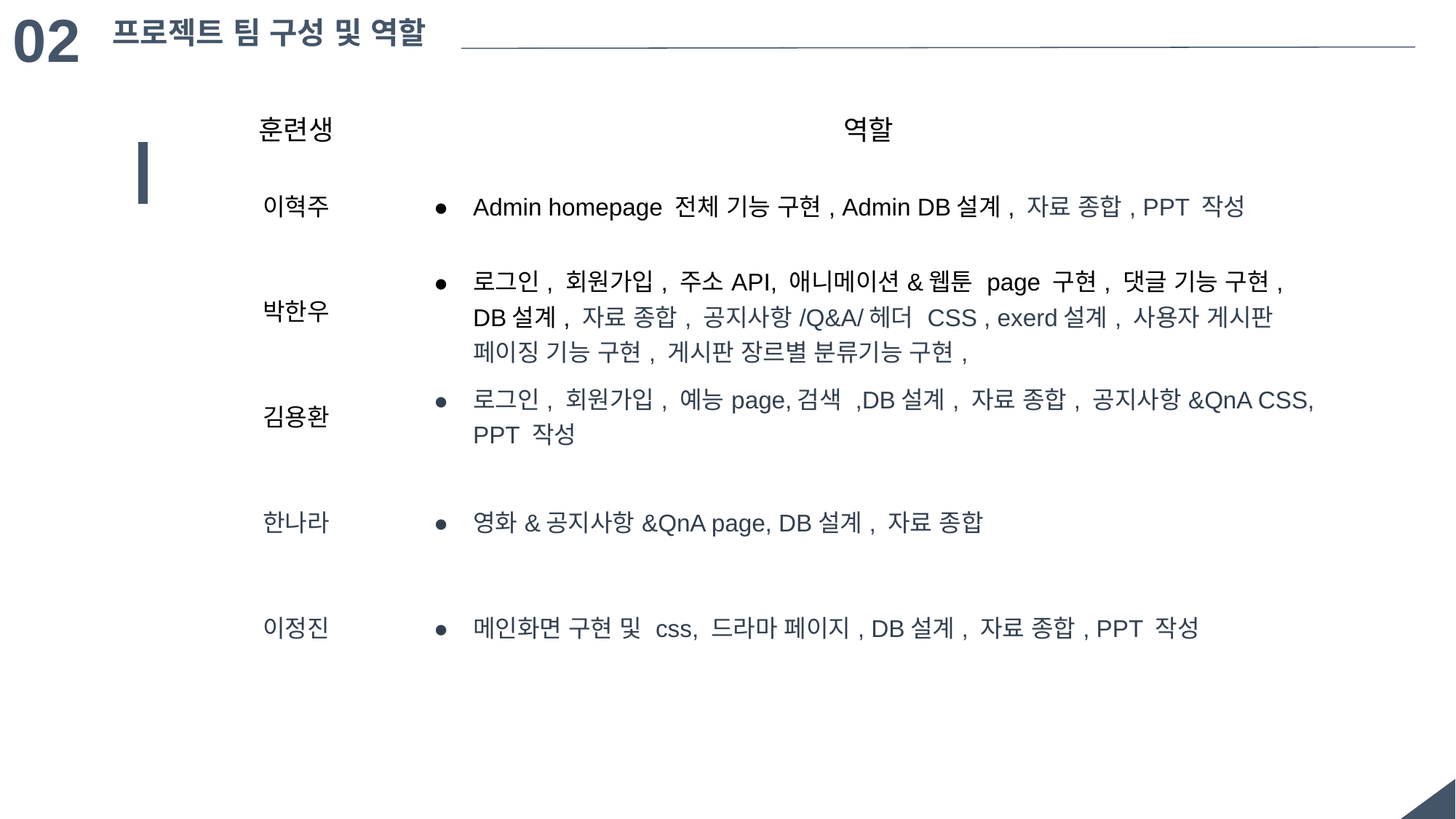

02
프로젝트 팀 구성 및 역할
| 훈련생 | 역할 |
| --- | --- |
| 이혁주 | Admin homepage 전체 기능 구현, Admin DB설계, 자료 종합, PPT 작성 |
| 박한우 | 로그인, 회원가입, 주소API, 애니메이션&웹툰 page 구현, 댓글 기능 구현, DB설계, 자료 종합, 공지사항/Q&A/헤더 CSS , exerd설계, 사용자 게시판 페이징 기능 구현, 게시판 장르별 분류기능 구현, |
| 김용환 | 로그인, 회원가입, 예능page,검색 ,DB설계, 자료 종합, 공지사항&QnA CSS, PPT 작성 |
| 한나라 | 영화&공지사항&QnA page, DB설계, 자료 종합 |
| 이정진 | 메인화면 구현 및 css, 드라마 페이지, DB설계, 자료 종합, PPT 작성 |